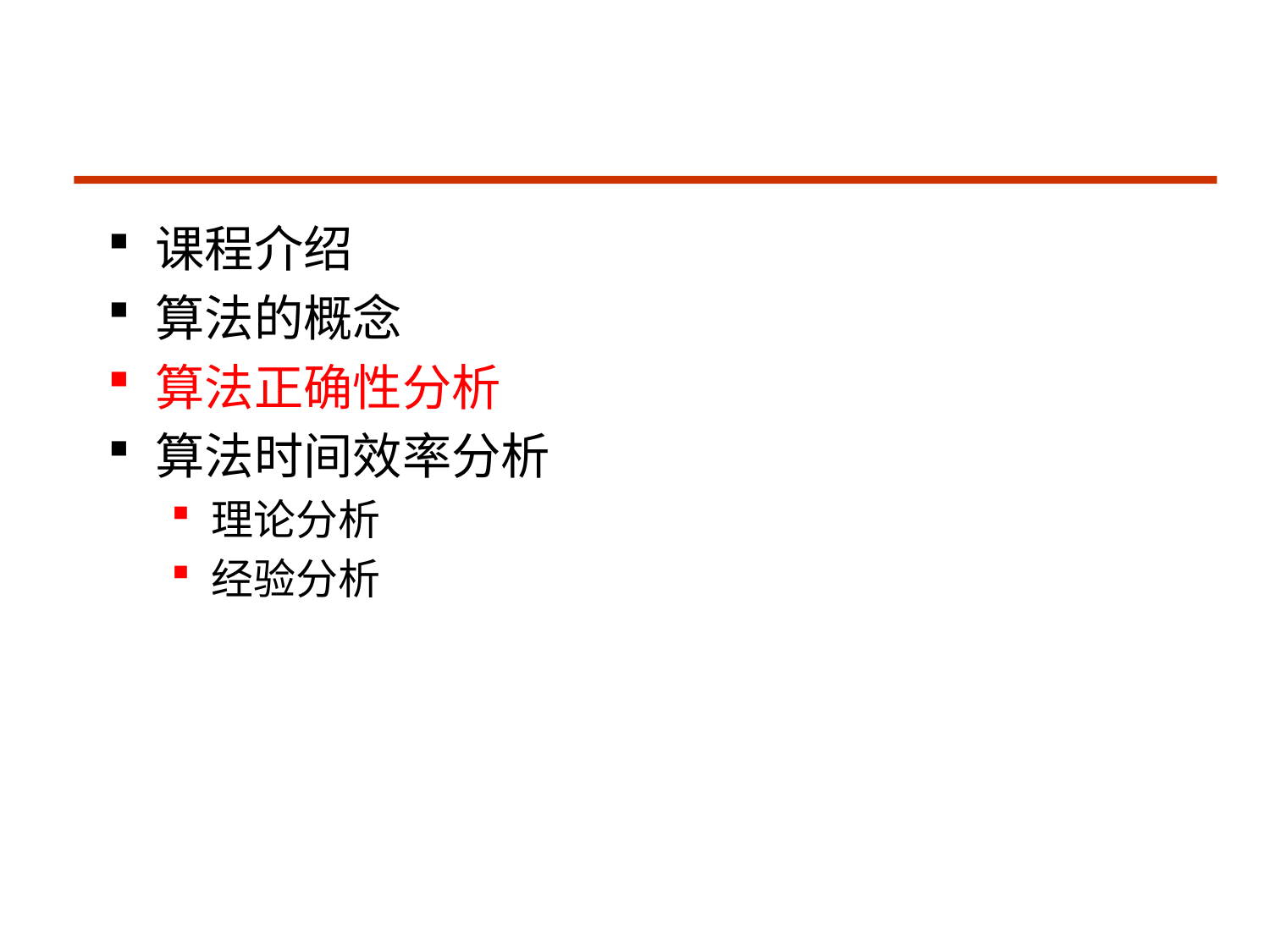

#
课程介绍
算法的概念
算法正确性分析
算法时间效率分析
理论分析
经验分析